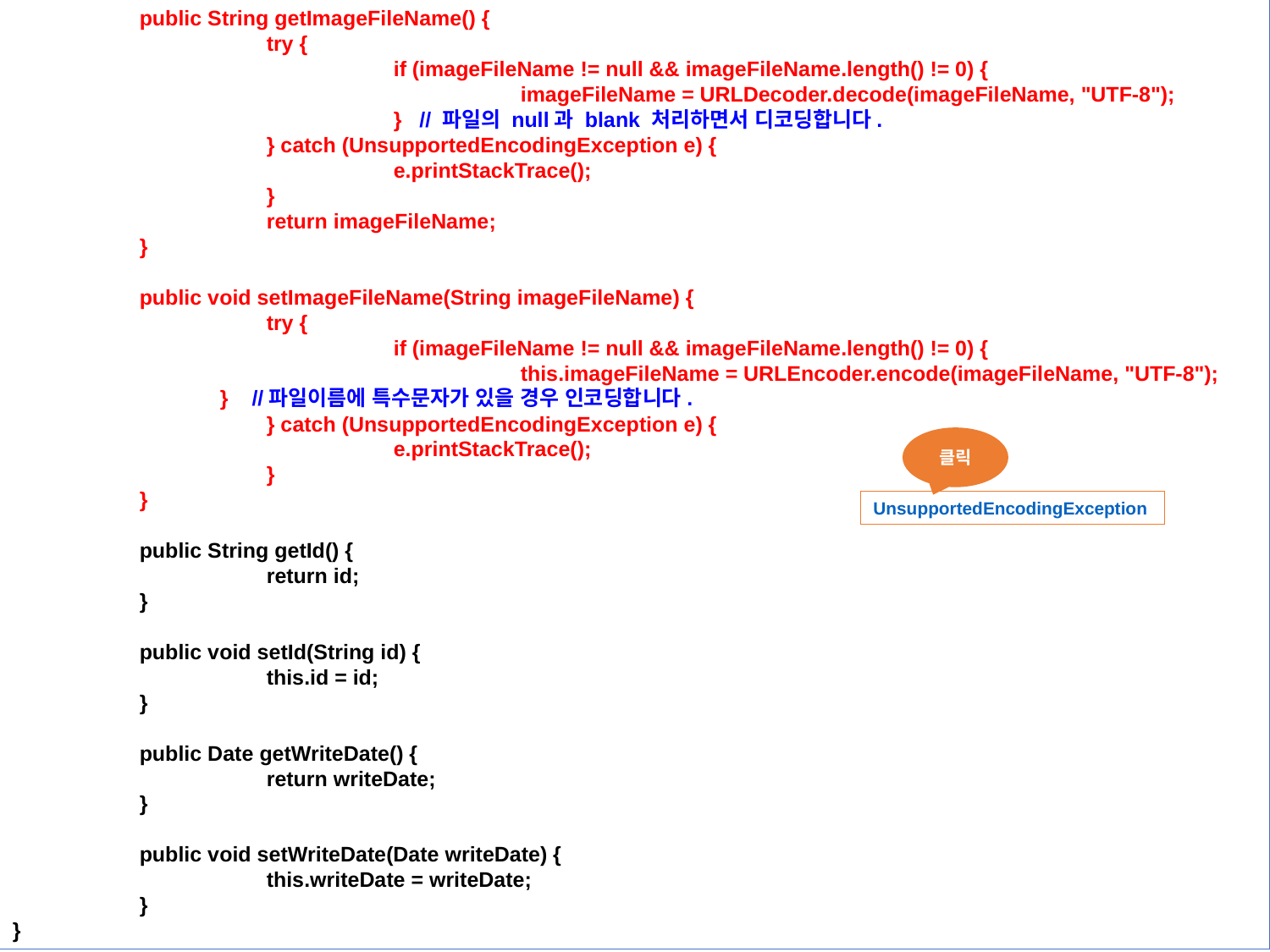

17장  모델2 방식으로 효율적으로 개발하기
	public String getImageFileName() {
		try {
			if (imageFileName != null && imageFileName.length() != 0) {
				imageFileName = URLDecoder.decode(imageFileName, "UTF-8");
			}   // 파일의 null과 blank 처리하면서 디코딩합니다.
		} catch (UnsupportedEncodingException e) {
			e.printStackTrace();
		}
		return imageFileName;
	}

	public void setImageFileName(String imageFileName) {
		try {
			if (imageFileName != null && imageFileName.length() != 0) {
		       		this.imageFileName = URLEncoder.encode(imageFileName, "UTF-8");
                                   }    //파일이름에 특수문자가 있을 경우 인코딩합니다.
		} catch (UnsupportedEncodingException e) {
			e.printStackTrace();
		}
	}

	public String getId() {
		return id;
	}

	public void setId(String id) {
		this.id = id;
	}

	public Date getWriteDate() {
		return writeDate;
	}

	public void setWriteDate(Date writeDate) {
		this.writeDate = writeDate;
	}
}
클릭
UnsupportedEncodingException